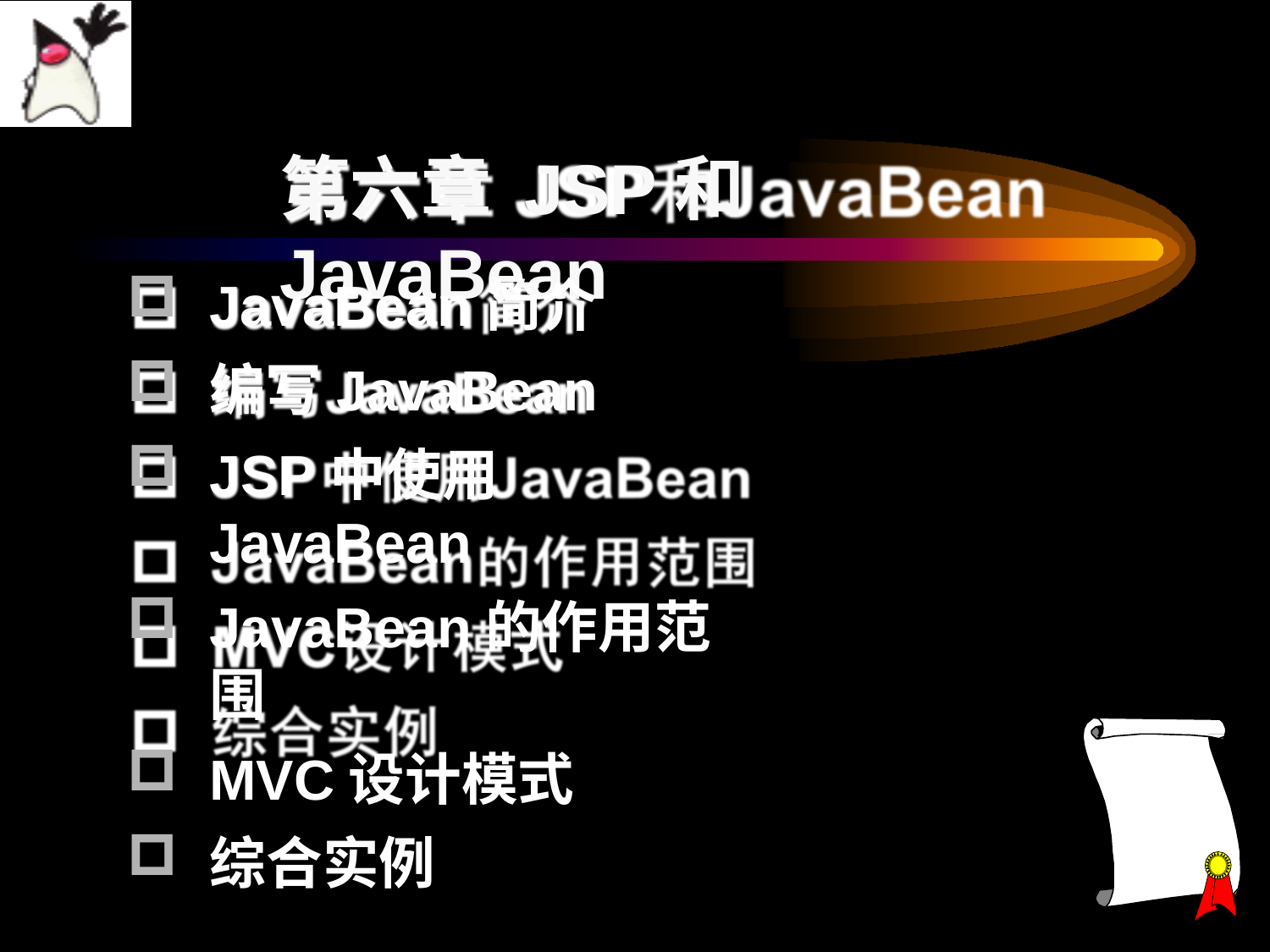

# 第六章 JSP和JavaBean

JavaBean简介
编写JavaBean
JSP中使用JavaBean
JavaBean的作用范围
MVC设计模式
综合实例